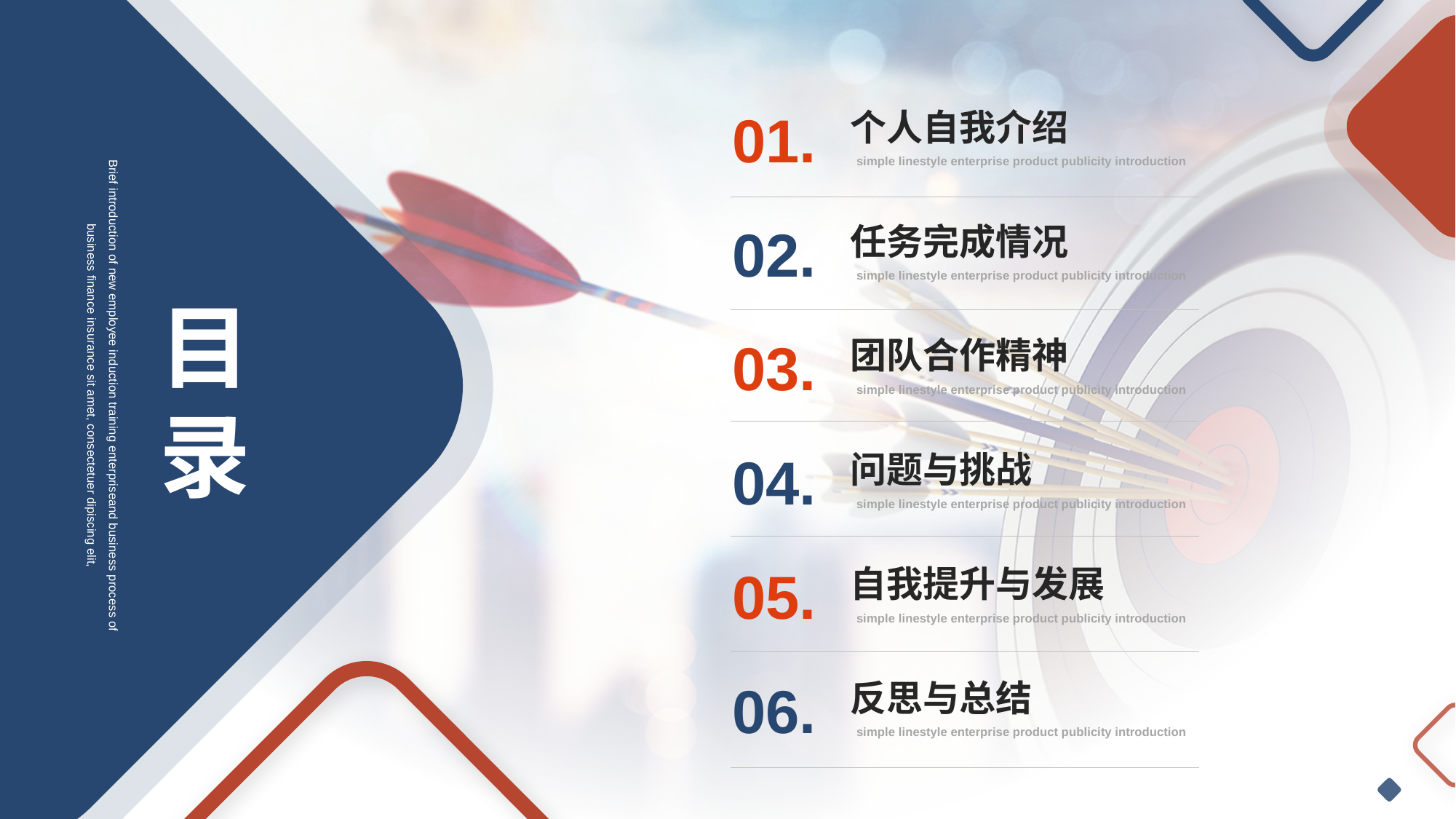

01.
个人自我介绍
simple linestyle enterprise product publicity introduction
02.
任务完成情况
simple linestyle enterprise product publicity introduction
目录
03.
团队合作精神
simple linestyle enterprise product publicity introduction
Brief introduction of new employee induction training enterpriseand business process of business finance insurance sit amet, consectetuer dipiscing elit,
04.
问题与挑战
simple linestyle enterprise product publicity introduction
05.
自我提升与发展
simple linestyle enterprise product publicity introduction
06.
反思与总结
simple linestyle enterprise product publicity introduction